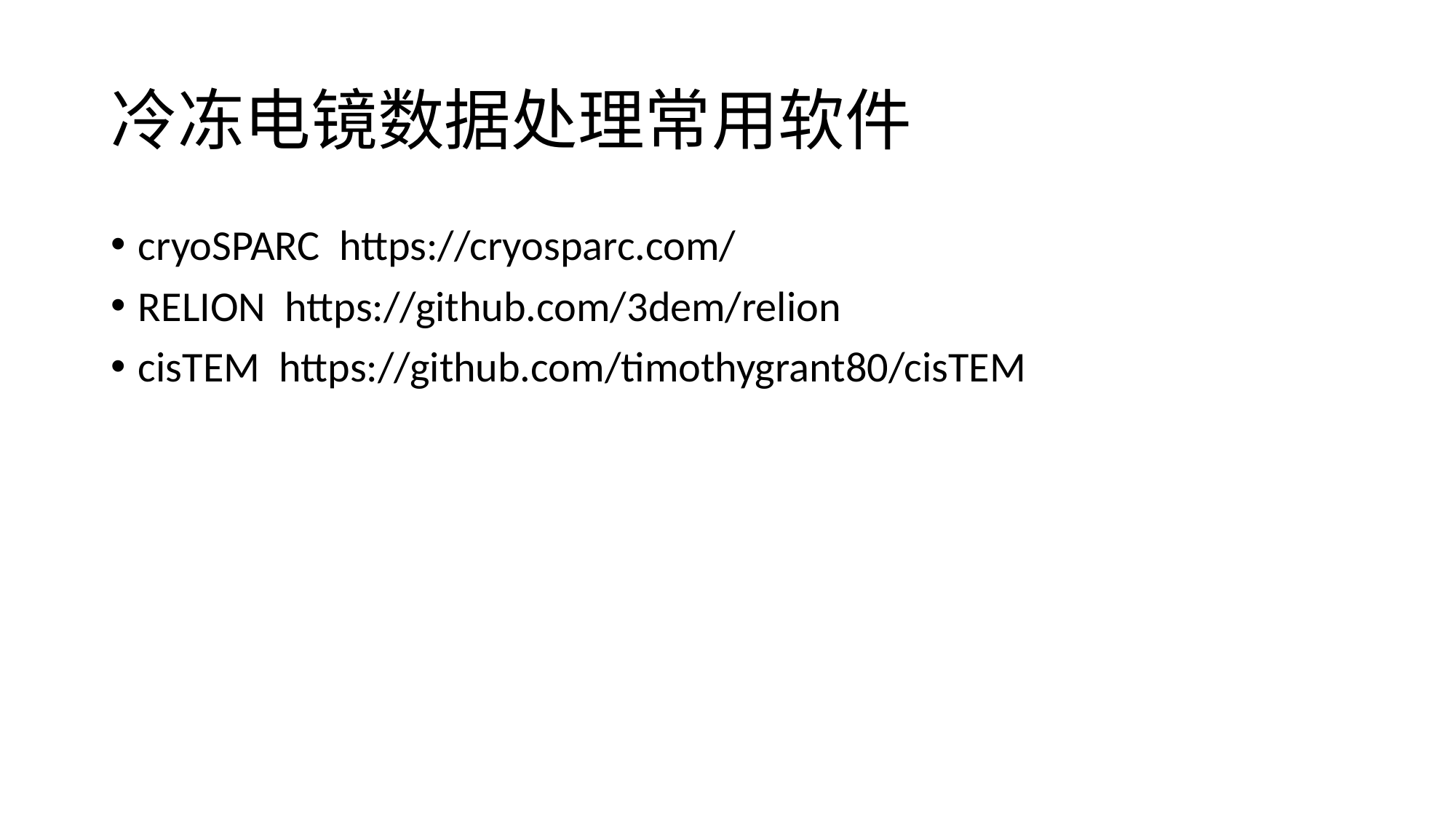

# 冷冻电镜数据处理常用软件
cryoSPARC  https://cryosparc.com/
RELION  https://github.com/3dem/relion
cisTEM  https://github.com/timothygrant80/cisTEM